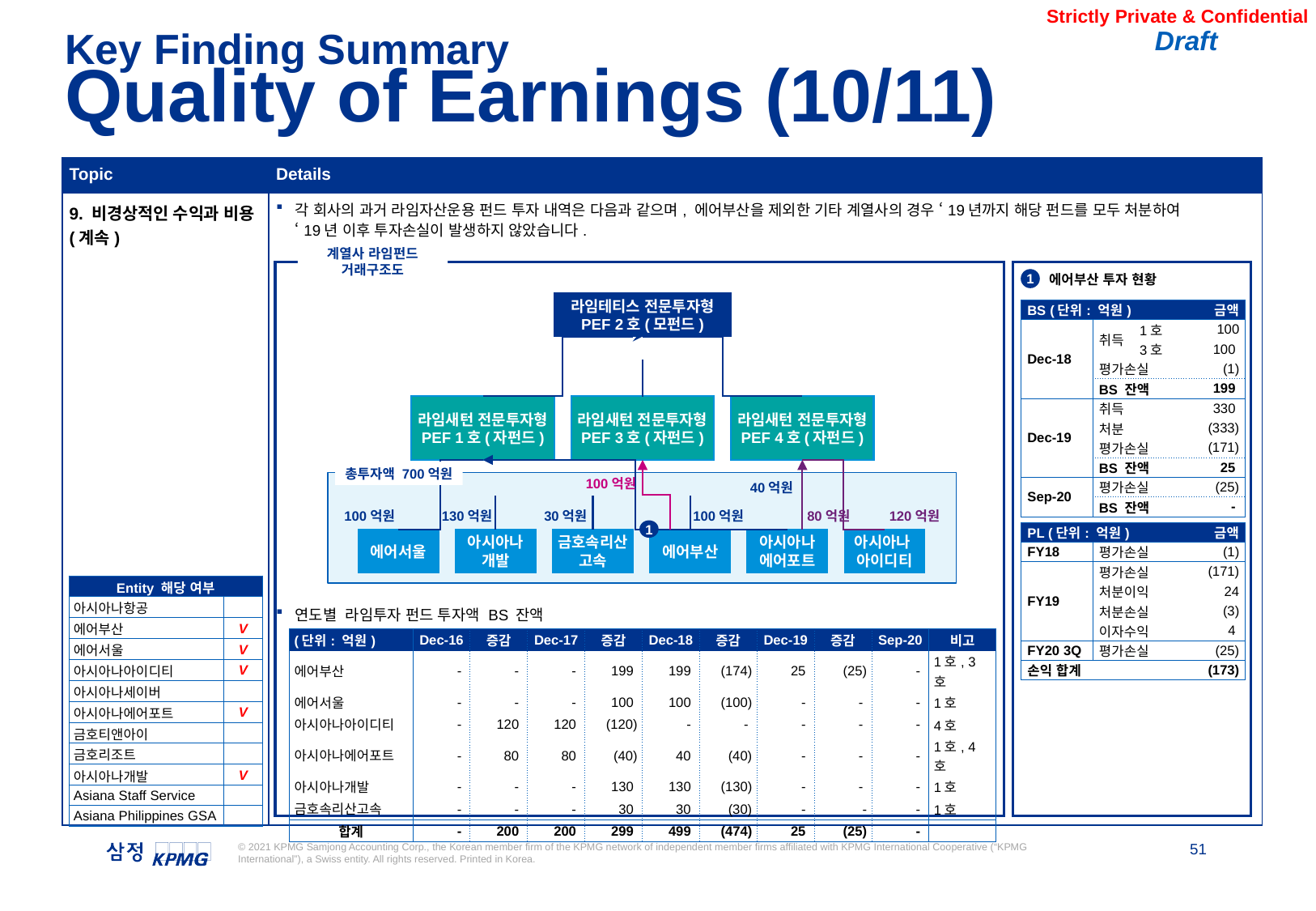

Key Finding Summary
Quality of Earnings (10/11)
| Topic | Details |
| --- | --- |
| 9. 비경상적인 수익과 비용(계속) | 각 회사의 과거 라임자산운용 펀드 투자 내역은 다음과 같으며, 에어부산을 제외한 기타 계열사의 경우 ‘19년까지 해당 펀드를 모두 처분하여 ‘19년 이후 투자손실이 발생하지 않았습니다. 연도별 라임투자 펀드 투자액 BS 잔액 |
계열사 라임펀드 거래구조도
      에어부산 투자 현황

1
라임테티스 전문투자형 PEF 2호(모펀드)
라임새턴 전문투자형 PEF 1호(자펀드)
라임새턴 전문투자형 PEF 3호(자펀드)
라임새턴 전문투자형 PEF 4호(자펀드)
에어서울
아시아나
개발
금호속리산고속
에어부산
아시아나
에어포트
아시아나
아이디티
총투자액 700억원
100억원
40억원

100억원
130억원
30억원
100억원
80억원
120억원
1
| BS (단위: 억원) |  |  | 금액 |
| --- | --- | --- | --- |
| Dec-18 | 취득 | 1호 | 100 |
|  |  | 3호 | 100 |
|  | 평가손실 |  | (1) |
|  | BS 잔액 |  | 199 |
| Dec-19 | 취득 |  | 330 |
|  | 처분 |  | (333) |
|  | 평가손실 |  | (171) |
|  | BS 잔액 |  | 25 |
| Sep-20 | 평가손실 |  | (25) |
|  | BS 잔액 |  | - |
| PL (단위: 억원) |  | 금액 |
| --- | --- | --- |
| FY18 | 평가손실 | (1) |
| FY19 | 평가손실 | (171) |
|  | 처분이익 | 24 |
|  | 처분손실 | (3) |
|  | 이자수익 | 4 |
| FY20 3Q | 평가손실 | (25) |
| 손익 합계 |  | (173) |
| Entity 해당 여부 |  |
| --- | --- |
| 아시아나항공 |  |
| 에어부산 | V |
| 에어서울 | V |
| 아시아나아이디티 | V |
| 아시아나세이버 |  |
| 아시아나에어포트 | V |
| 금호티앤아이 |  |
| 금호리조트 |  |
| 아시아나개발 | V |
| Asiana Staff Service |  |
| Asiana Philippines GSA |  |
| (단위: 억원) | Dec-16 | 증감 | Dec-17 | 증감 | Dec-18 | 증감 | Dec-19 | 증감 | Sep-20 | 비고 |
| --- | --- | --- | --- | --- | --- | --- | --- | --- | --- | --- |
| 에어부산 | - | - | - | 199 | 199 | (174) | 25 | (25) | - | 1호, 3호 |
| 에어서울 | - | - | - | 100 | 100 | (100) | - | - | - | 1호 |
| 아시아나아이디티 | - | 120 | 120 | (120) | - | - | - | - | - | 4호 |
| 아시아나에어포트 | - | 80 | 80 | (40) | 40 | (40) | - | - | - | 1호, 4호 |
| 아시아나개발 | - | - | - | 130 | 130 | (130) | - | - | - | 1호 |
| 금호속리산고속 | - | - | - | 30 | 30 | (30) | - | - | - | 1호 |
| 합계 | - | 200 | 200 | 299 | 499 | (474) | 25 | (25) | - |  |